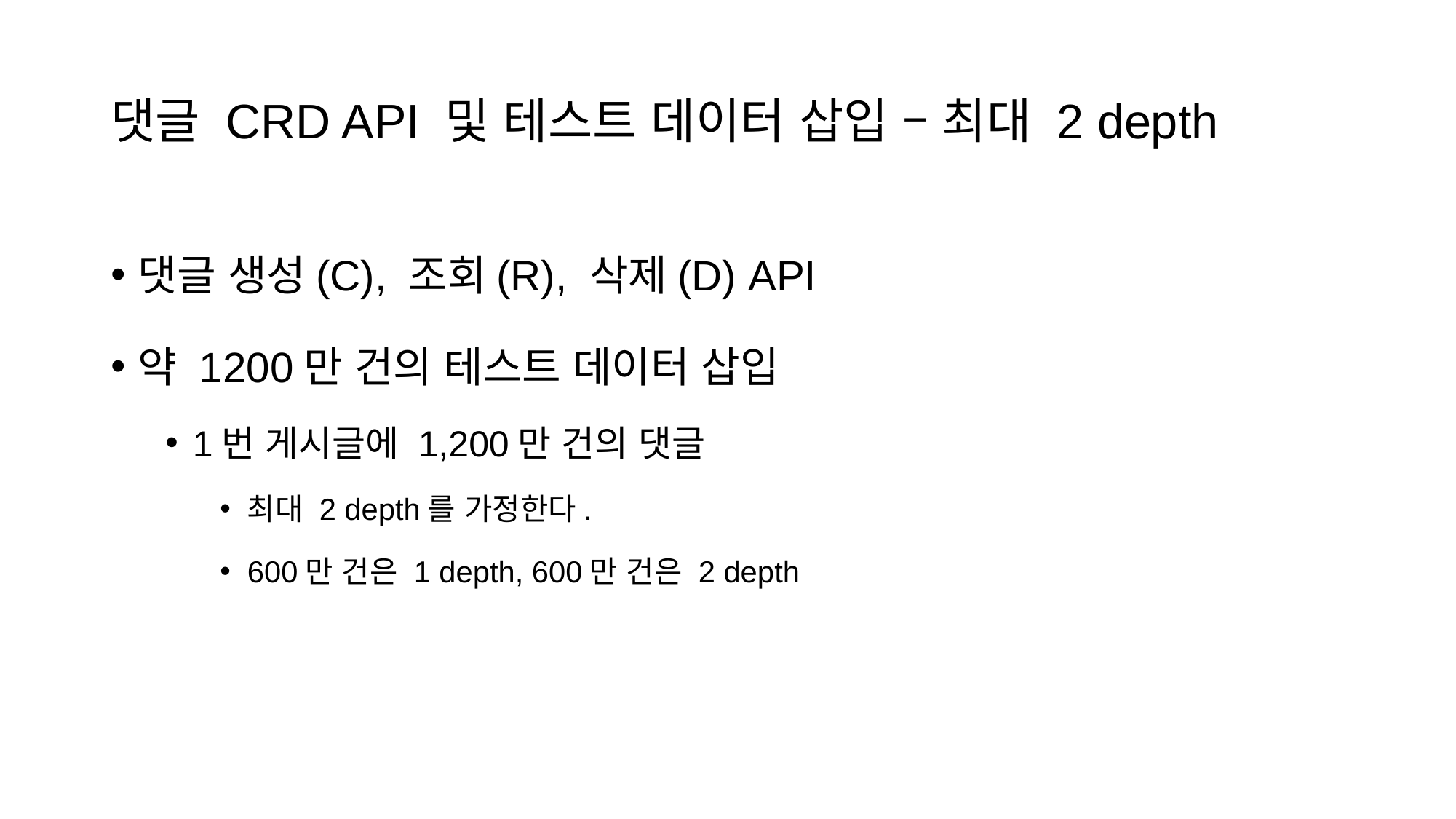

# 댓글 CRD API 및 테스트 데이터 삽입 – 최대 2 depth
댓글 생성(C), 조회(R), 삭제(D) API
약 1200만 건의 테스트 데이터 삽입
1번 게시글에 1,200만 건의 댓글
최대 2 depth를 가정한다.
600만 건은 1 depth, 600만 건은 2 depth